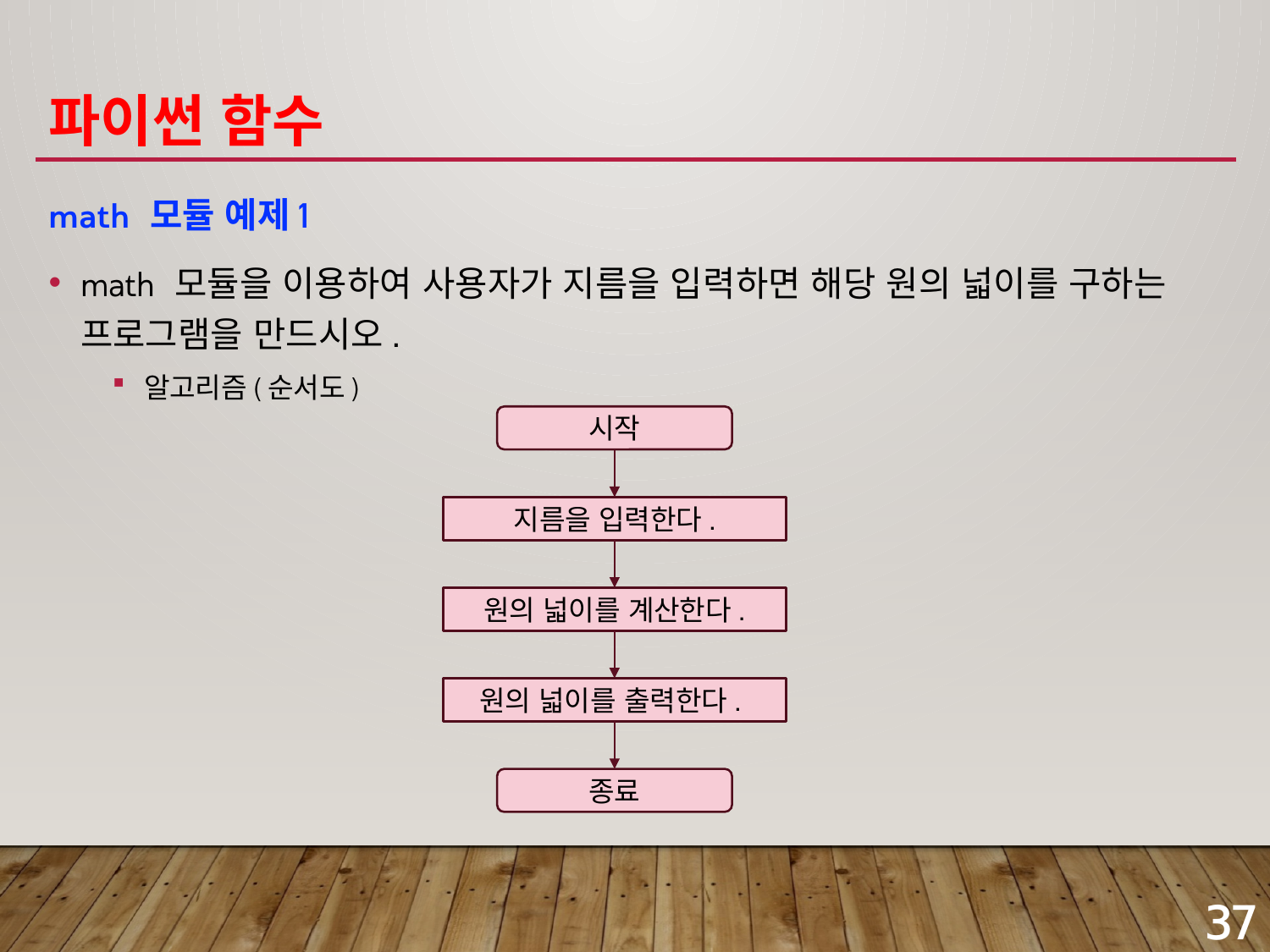

# 파이썬 함수
math 모듈 예제1
math 모듈을 이용하여 사용자가 지름을 입력하면 해당 원의 넓이를 구하는 프로그램을 만드시오.
알고리즘(순서도)
시작
지름을 입력한다.
원의 넓이를 계산한다.
원의 넓이를 출력한다.
종료